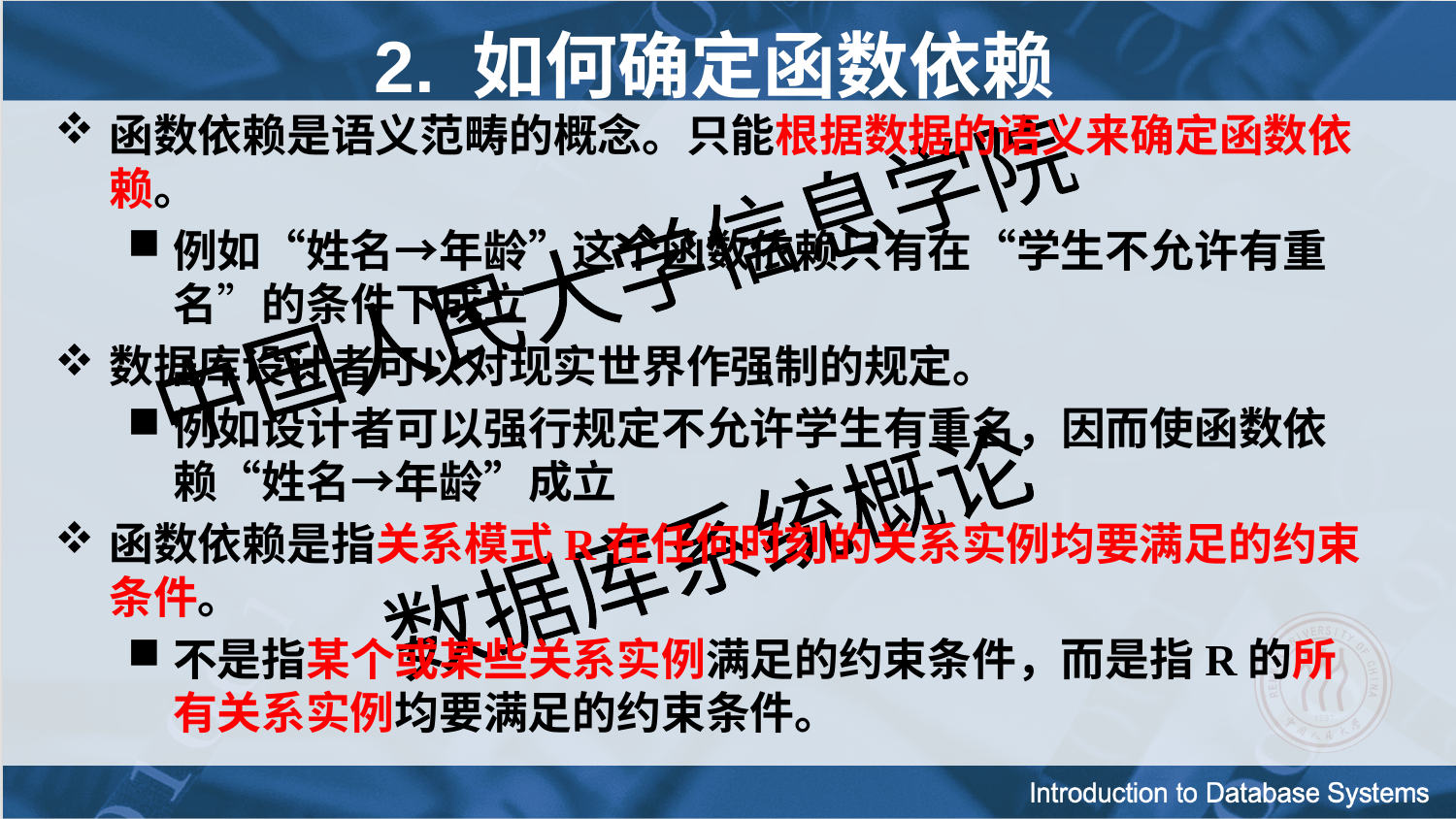

# 2. 如何确定函数依赖
函数依赖是语义范畴的概念。只能根据数据的语义来确定函数依赖。
例如“姓名→年龄”这个函数依赖只有在“学生不允许有重名”的条件下成立
数据库设计者可以对现实世界作强制的规定。
例如设计者可以强行规定不允许学生有重名，因而使函数依赖“姓名→年龄”成立
函数依赖是指关系模式R在任何时刻的关系实例均要满足的约束条件。
不是指某个或某些关系实例满足的约束条件，而是指R的所有关系实例均要满足的约束条件。